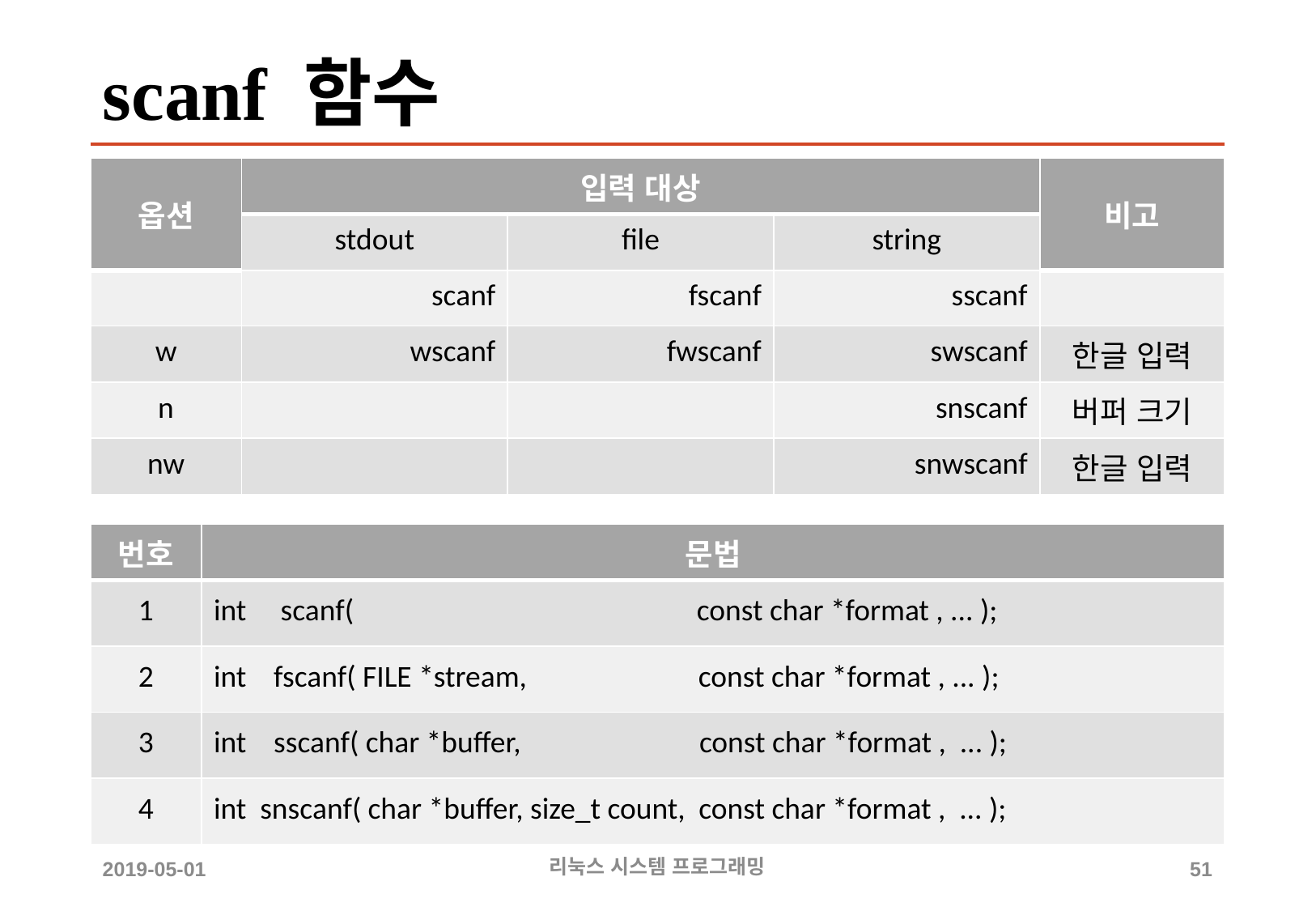

# scanf 함수
| 옵션 | 입력 대상 |  |  | 비고 |
| --- | --- | --- | --- | --- |
|  | stdout | file | string |  |
|  | scanf | fscanf | sscanf |  |
| w | wscanf | fwscanf | swscanf | 한글 입력 |
| n |  |  | snscanf | 버퍼 크기 |
| nw |  |  | snwscanf | 한글 입력 |
| 번호 | 문법 |
| --- | --- |
| 1 | int scanf( const char \*format , ... ); |
| 2 | int fscanf( FILE \*stream, const char \*format , ... ); |
| 3 | int sscanf( char \*buffer, const char \*format , ... ); |
| 4 | int snscanf( char \*buffer, size\_t count, const char \*format , ... ); |
2019-05-01
리눅스 시스템 프로그래밍
51